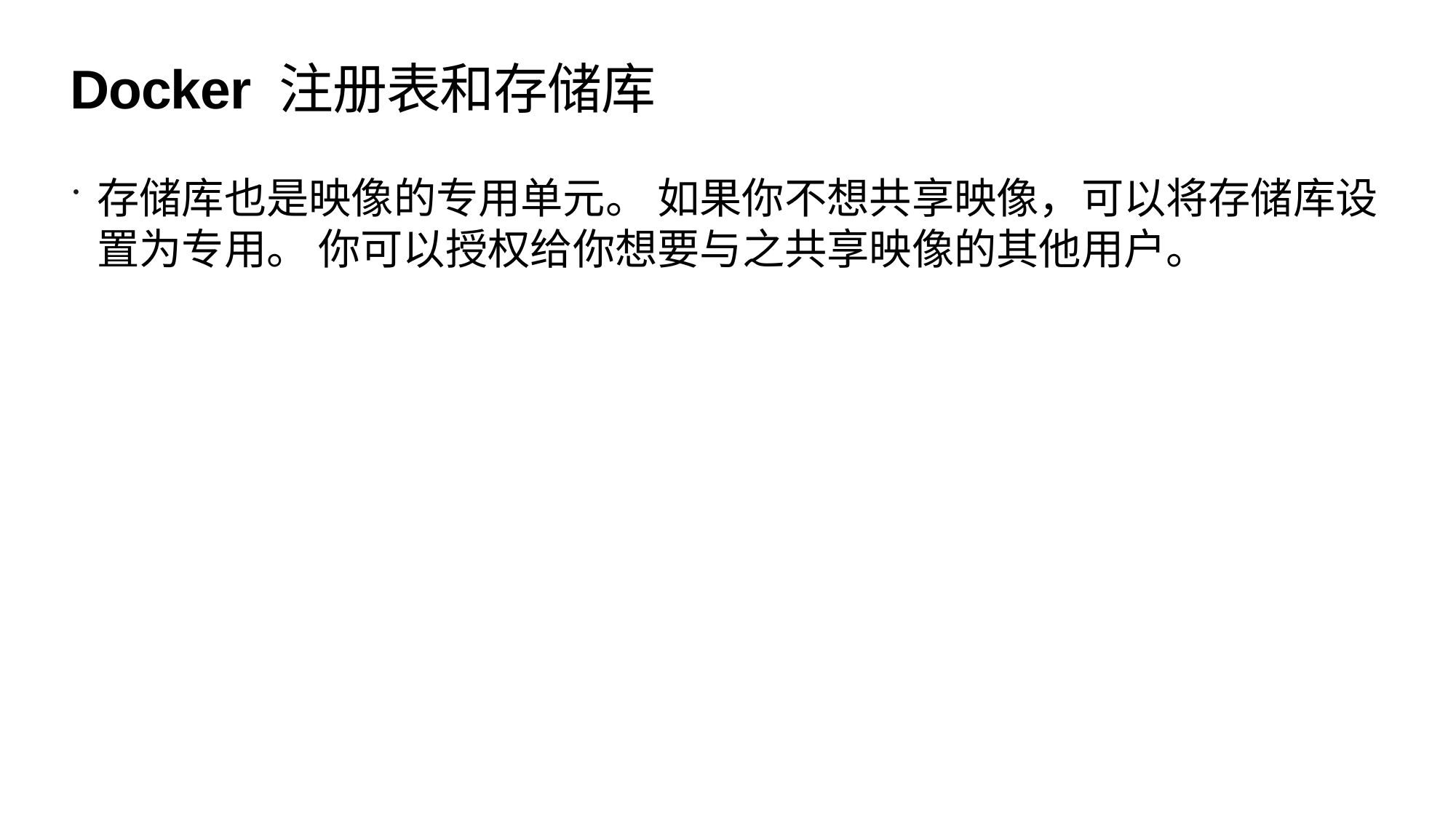

# Docker 注册表和存储库
存储库也是映像的专用单元。 如果你不想共享映像，可以将存储库设置为专用。 你可以授权给你想要与之共享映像的其他用户。